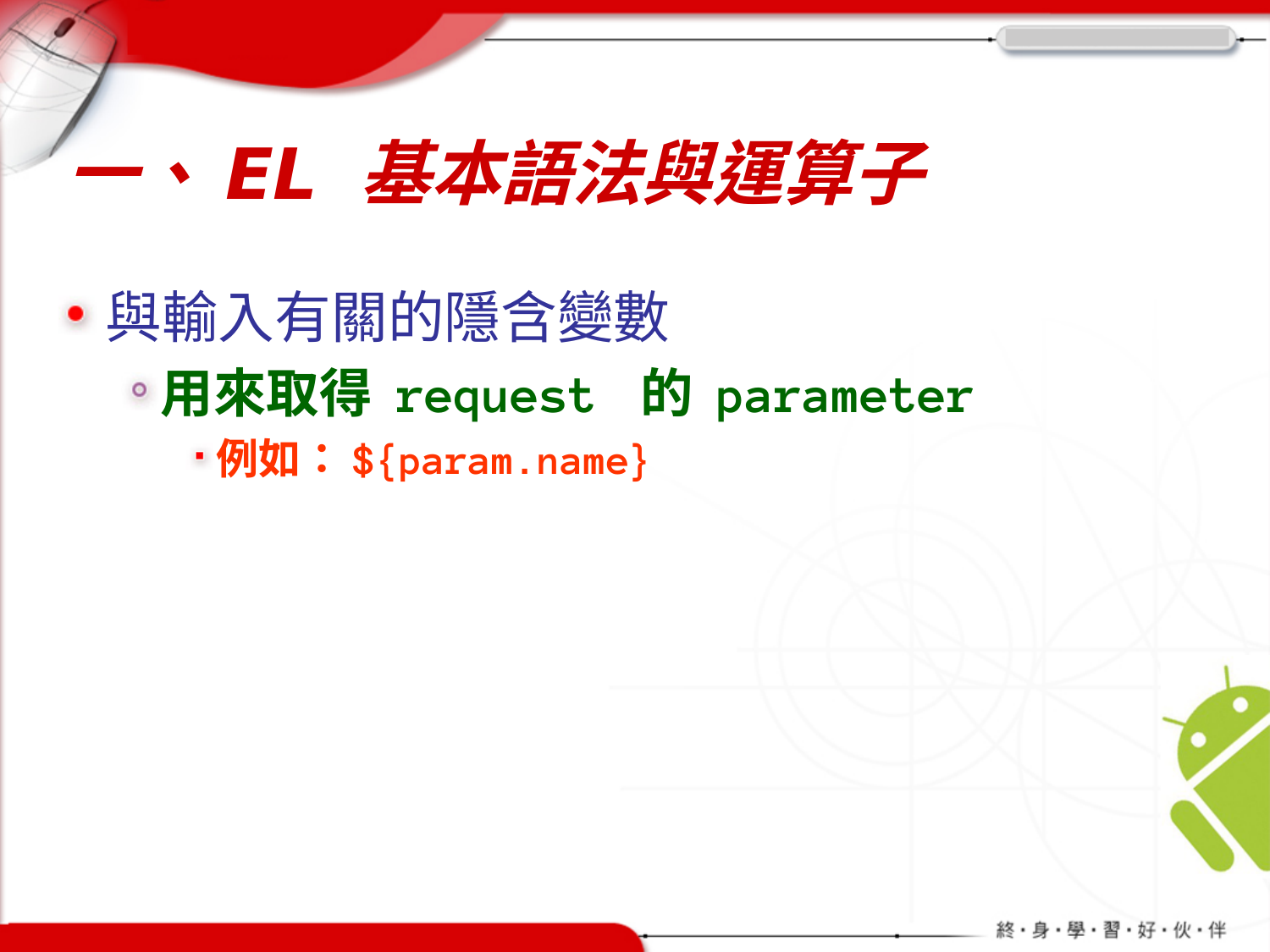

# 一、EL 基本語法與運算子
與輸入有關的隱含變數
用來取得 request 的 parameter
例如：${param.name}